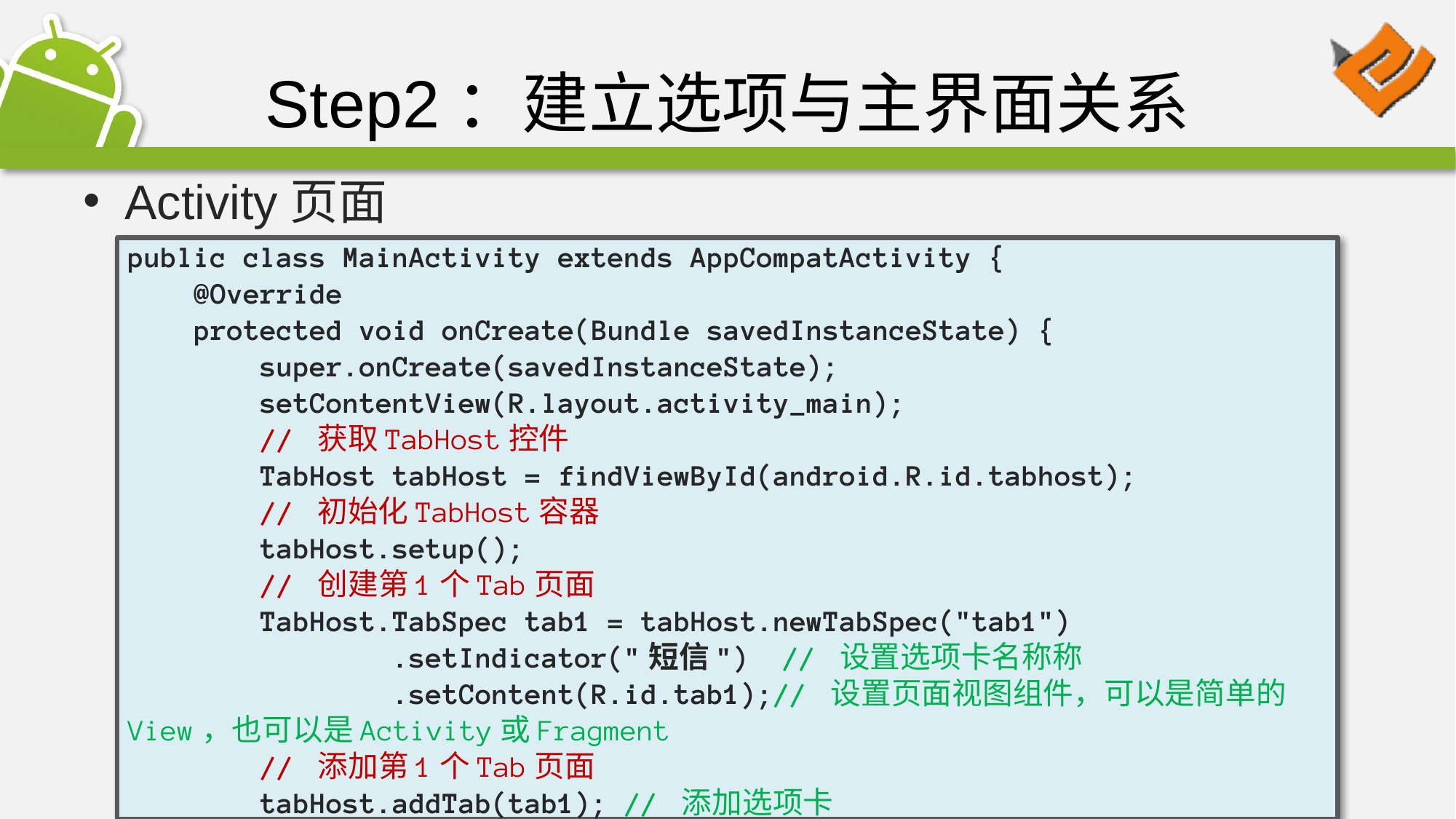

# Step2：建立选项与主界面关系
Activity页面
public class MainActivity extends AppCompatActivity {
    @Override
    protected void onCreate(Bundle savedInstanceState) {
        super.onCreate(savedInstanceState);
        setContentView(R.layout.activity_main);
        // 获取TabHost控件
        TabHost tabHost = findViewById(android.R.id.tabhost);
        // 初始化TabHost容器
        tabHost.setup();
        // 创建第1个Tab页面
        TabHost.TabSpec tab1 = tabHost.newTabSpec("tab1")
                .setIndicator("短信")  // 设置选项卡名称称
                .setContent(R.id.tab1);// 设置页面视图组件，可以是简单的View，也可以是Activity或Fragment
        // 添加第1个Tab页面
        tabHost.addTab(tab1); // 添加选项卡